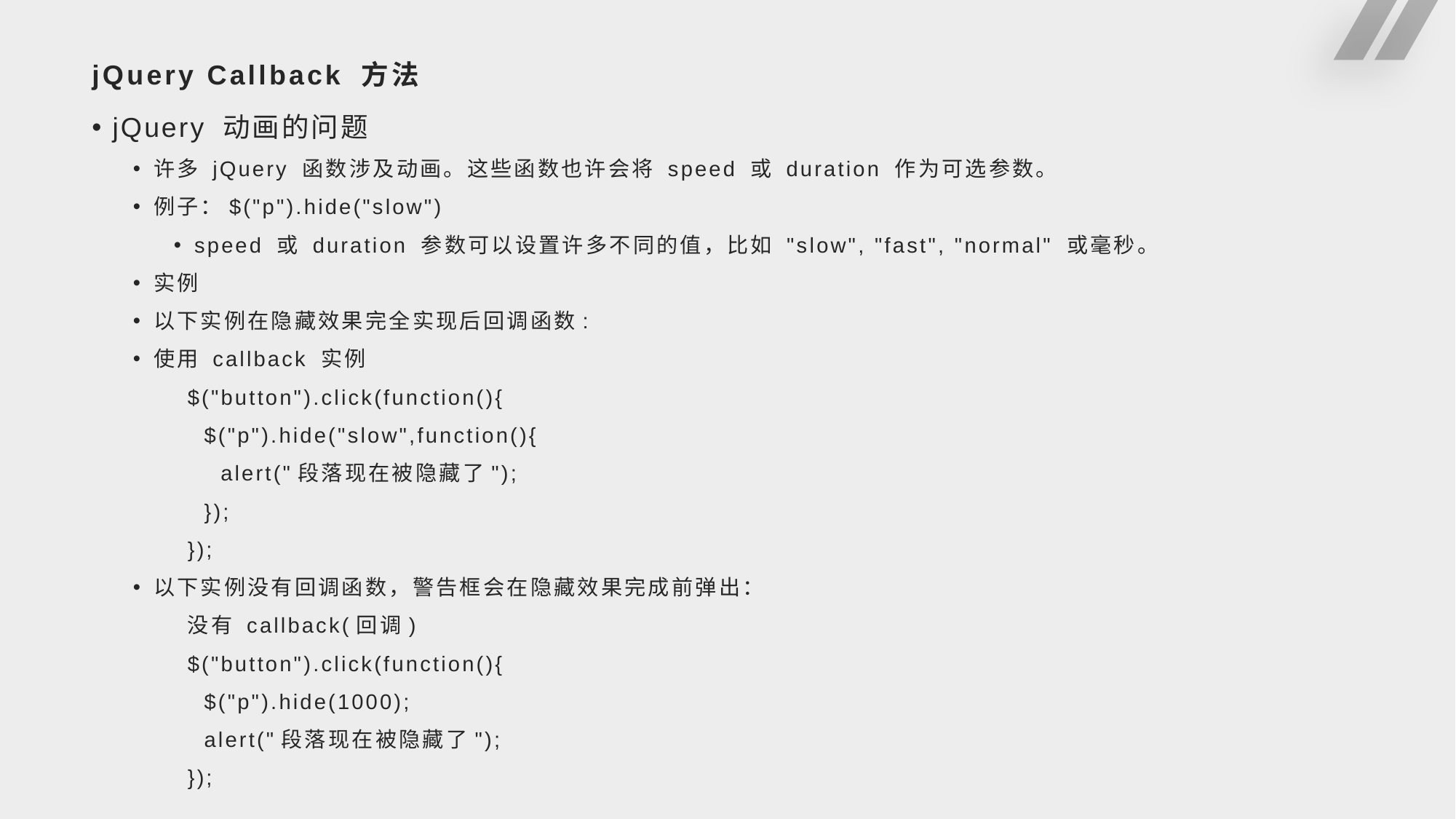

# jQuery Callback 方法
jQuery 动画的问题
许多 jQuery 函数涉及动画。这些函数也许会将 speed 或 duration 作为可选参数。
例子：$("p").hide("slow")
speed 或 duration 参数可以设置许多不同的值，比如 "slow", "fast", "normal" 或毫秒。
实例
以下实例在隐藏效果完全实现后回调函数:
使用 callback 实例
$("button").click(function(){
  $("p").hide("slow",function(){
    alert("段落现在被隐藏了");
  });
});
以下实例没有回调函数，警告框会在隐藏效果完成前弹出：
没有 callback(回调)
$("button").click(function(){
  $("p").hide(1000);
  alert("段落现在被隐藏了");
});